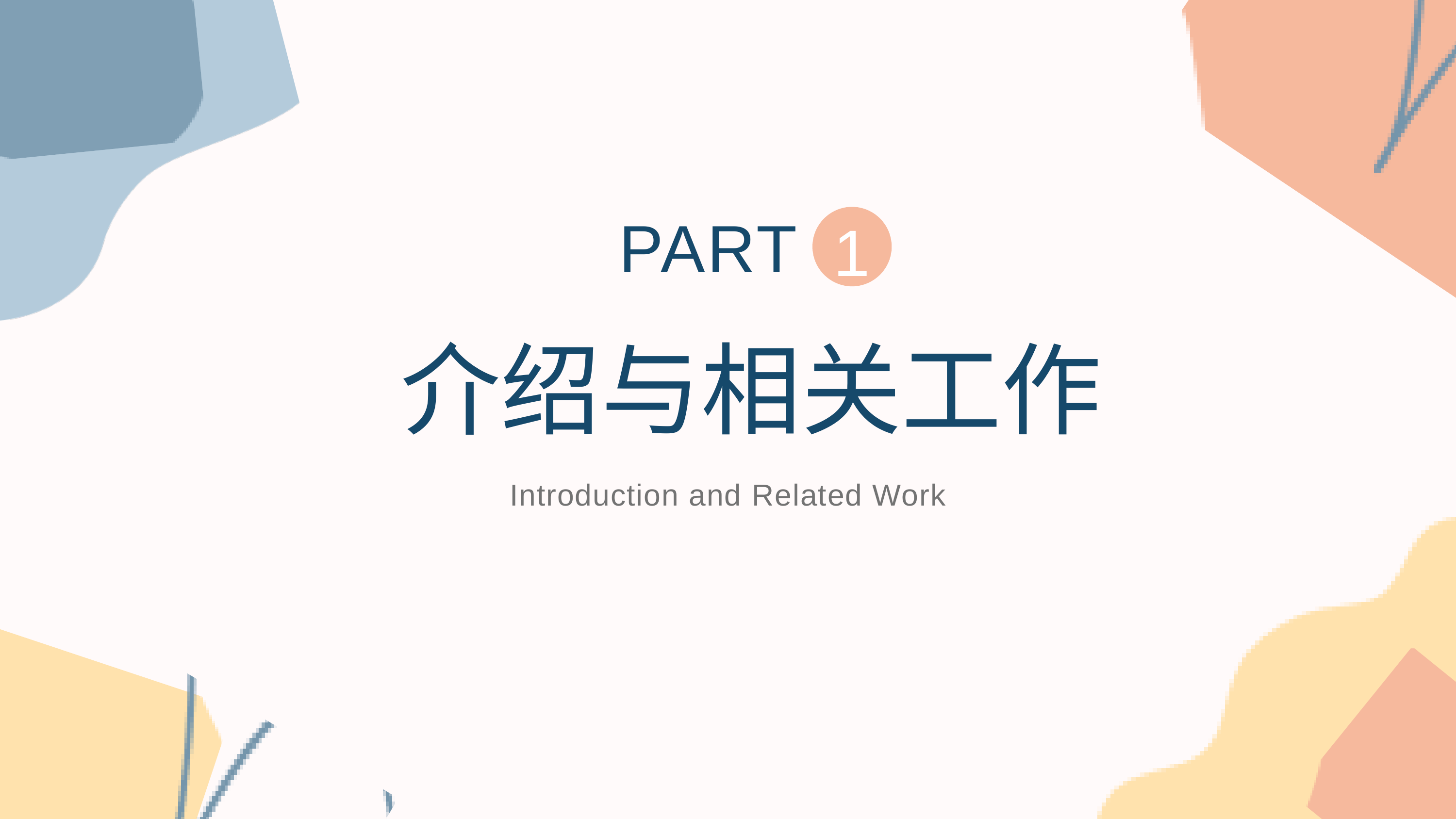

1

PART
 介绍与相关工作

Introduction and Related Work